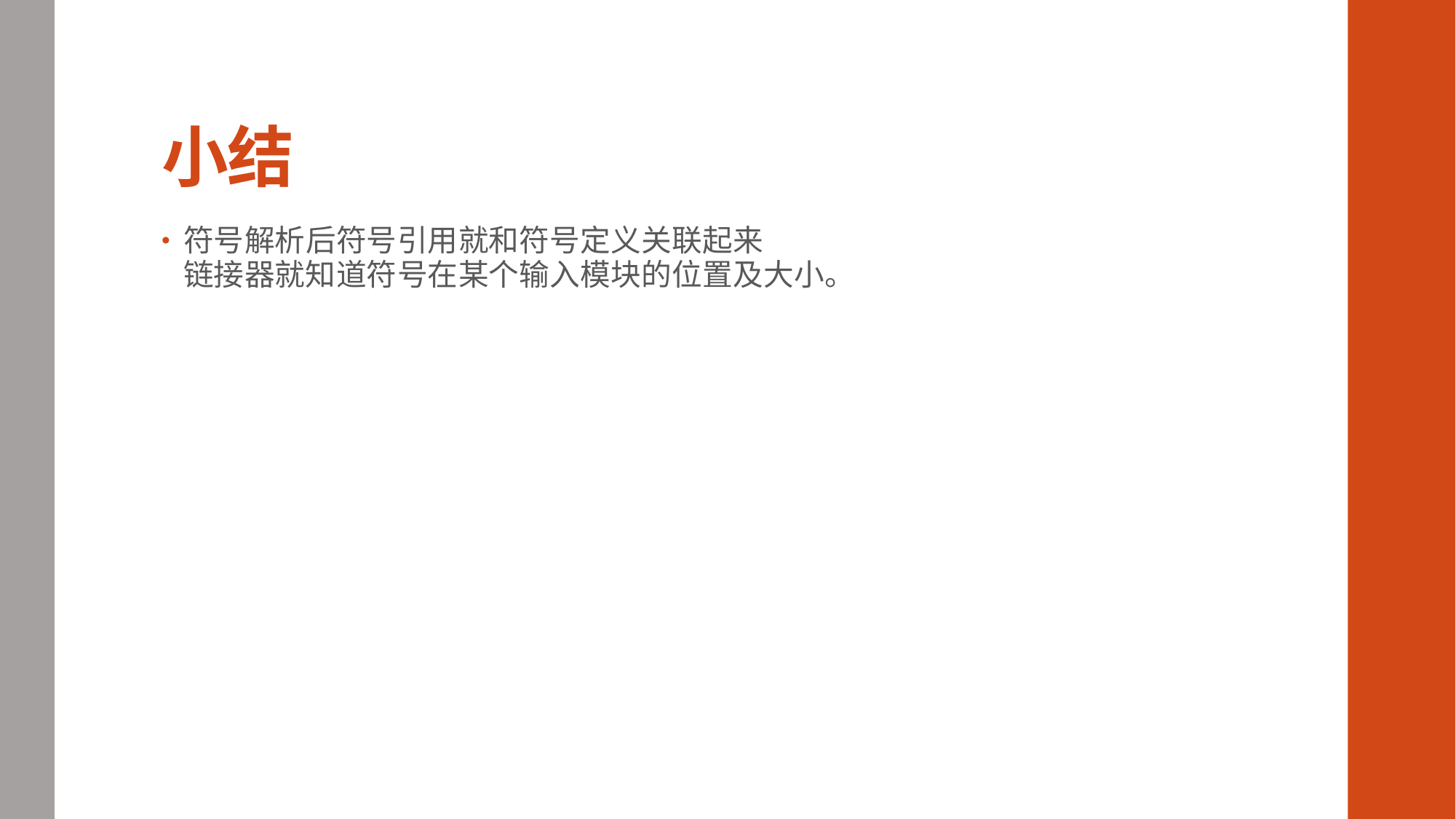

# 小结
符号解析后符号引用就和符号定义关联起来
链接器就知道符号在某个输入模块的位置及大小。